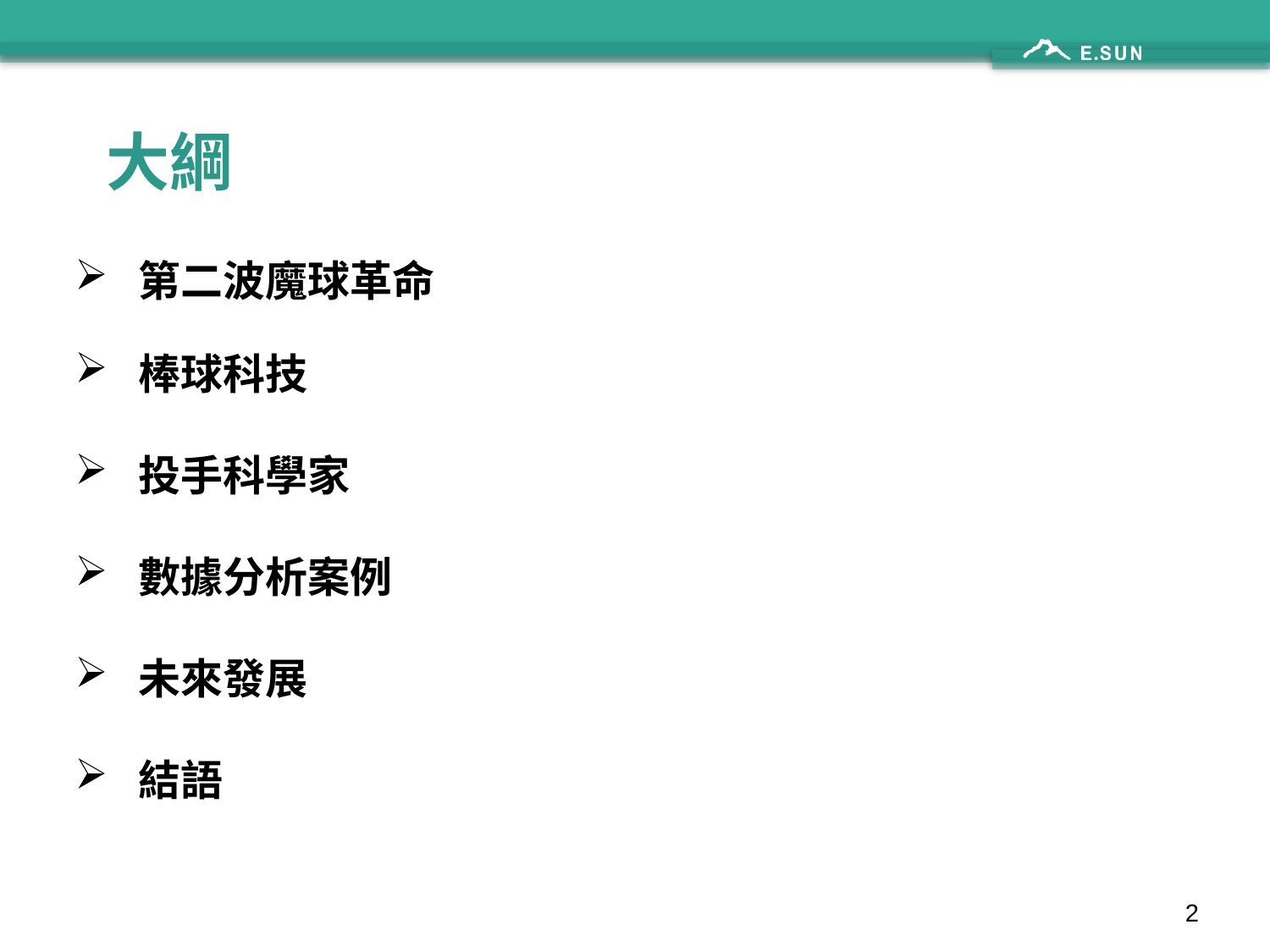

# 大綱
第二波魔球革命

棒球科技

投手科學家

數據分析案例

未來發展

結語

2